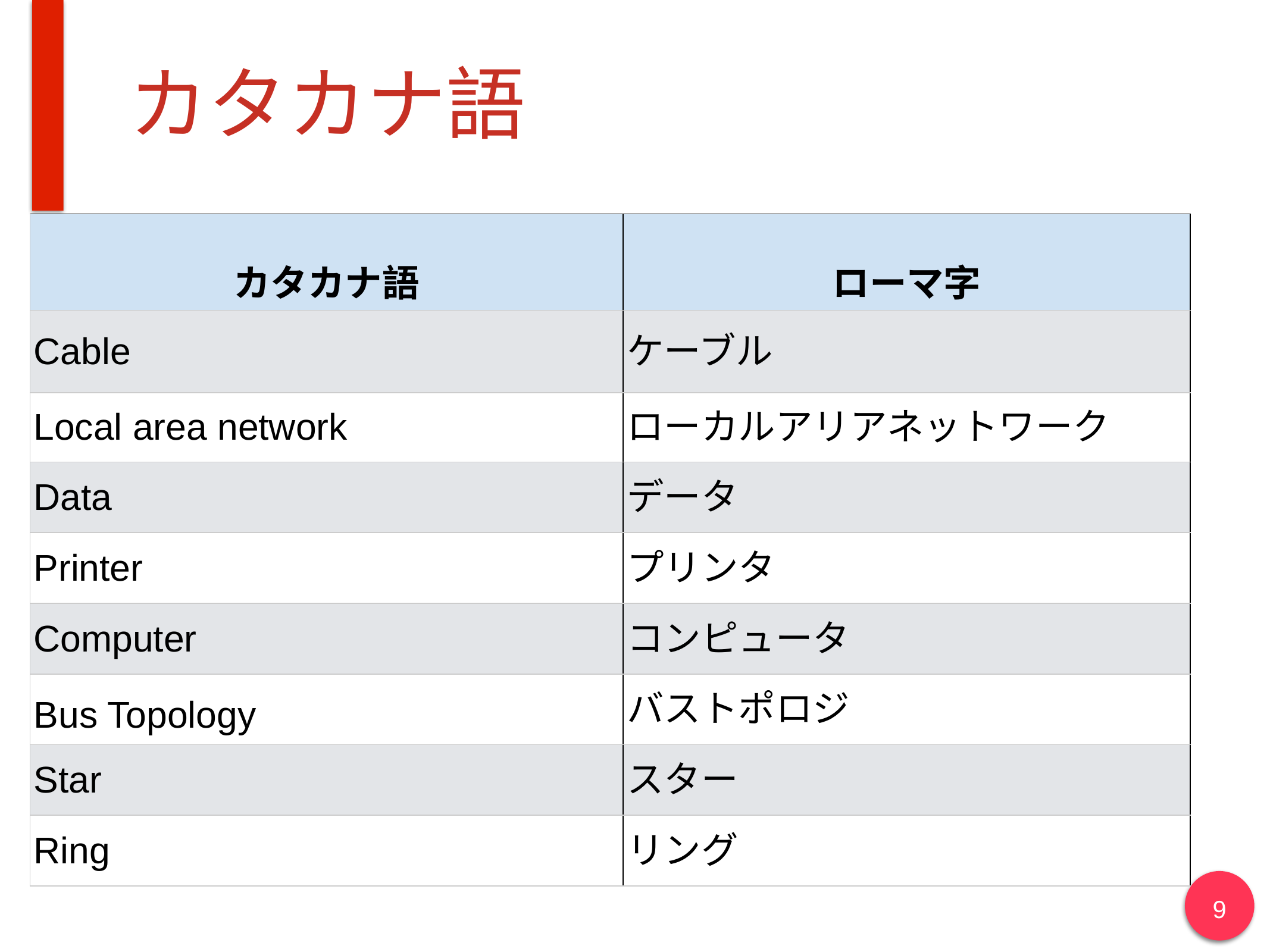

# カタカナ語
| カタカナ語 | ローマ字 |
| --- | --- |
| Cable | ケーブル |
| Local area network | ローカルアリアネットワーク |
| Data | データ |
| Printer | プリンタ |
| Computer | コンピュータ |
| Bus Topology | バストポロジ |
| Star | スター |
| Ring | リング |
9